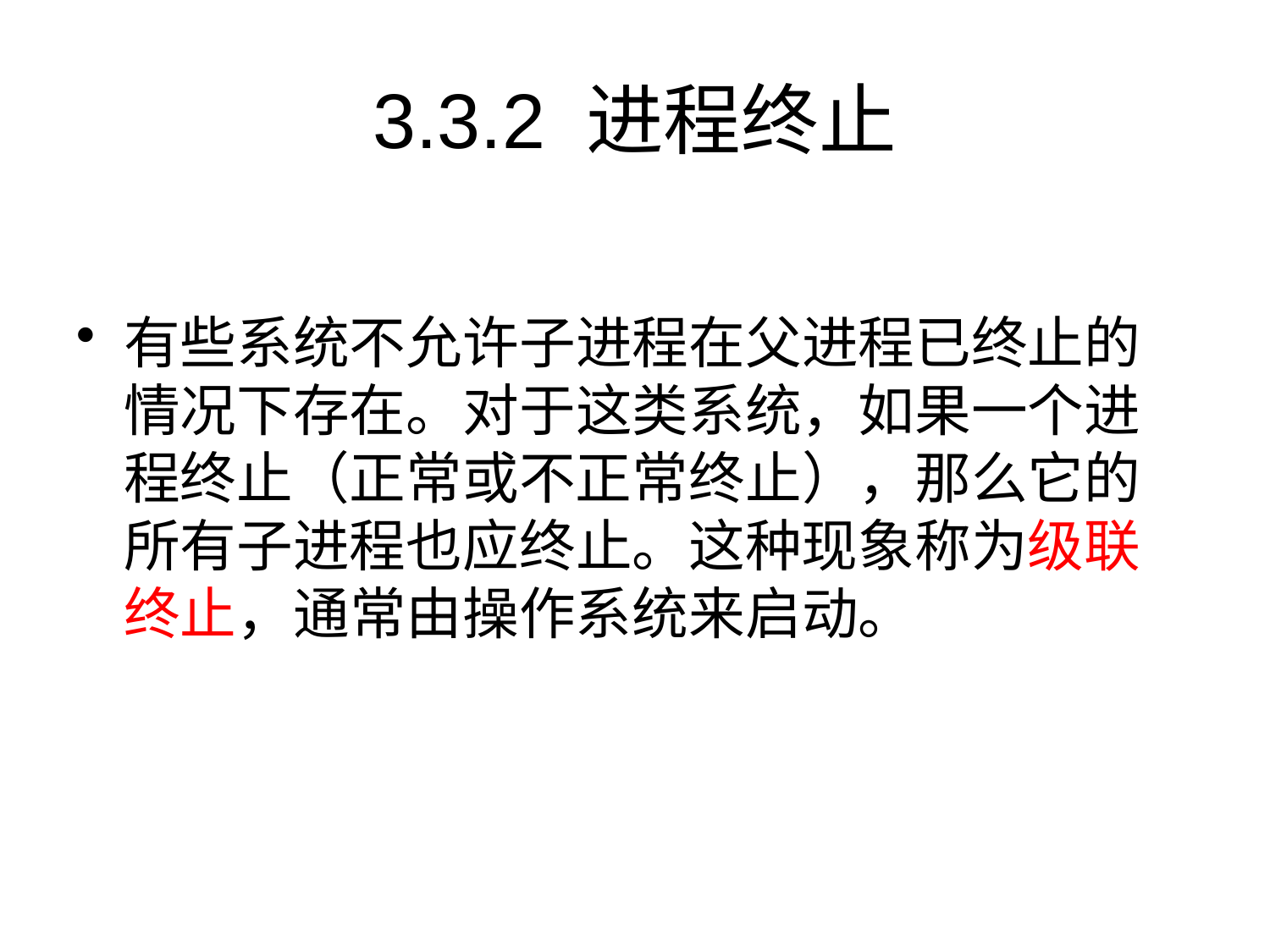

# 3.3.2 进程终止

有些系统不允许子进程在父进程已终止的情况下存在。对于这类系统，如果一个进程终止（正常或不正常终止），那么它的所有子进程也应终止。这种现象称为级联终止，通常由操作系统来启动。